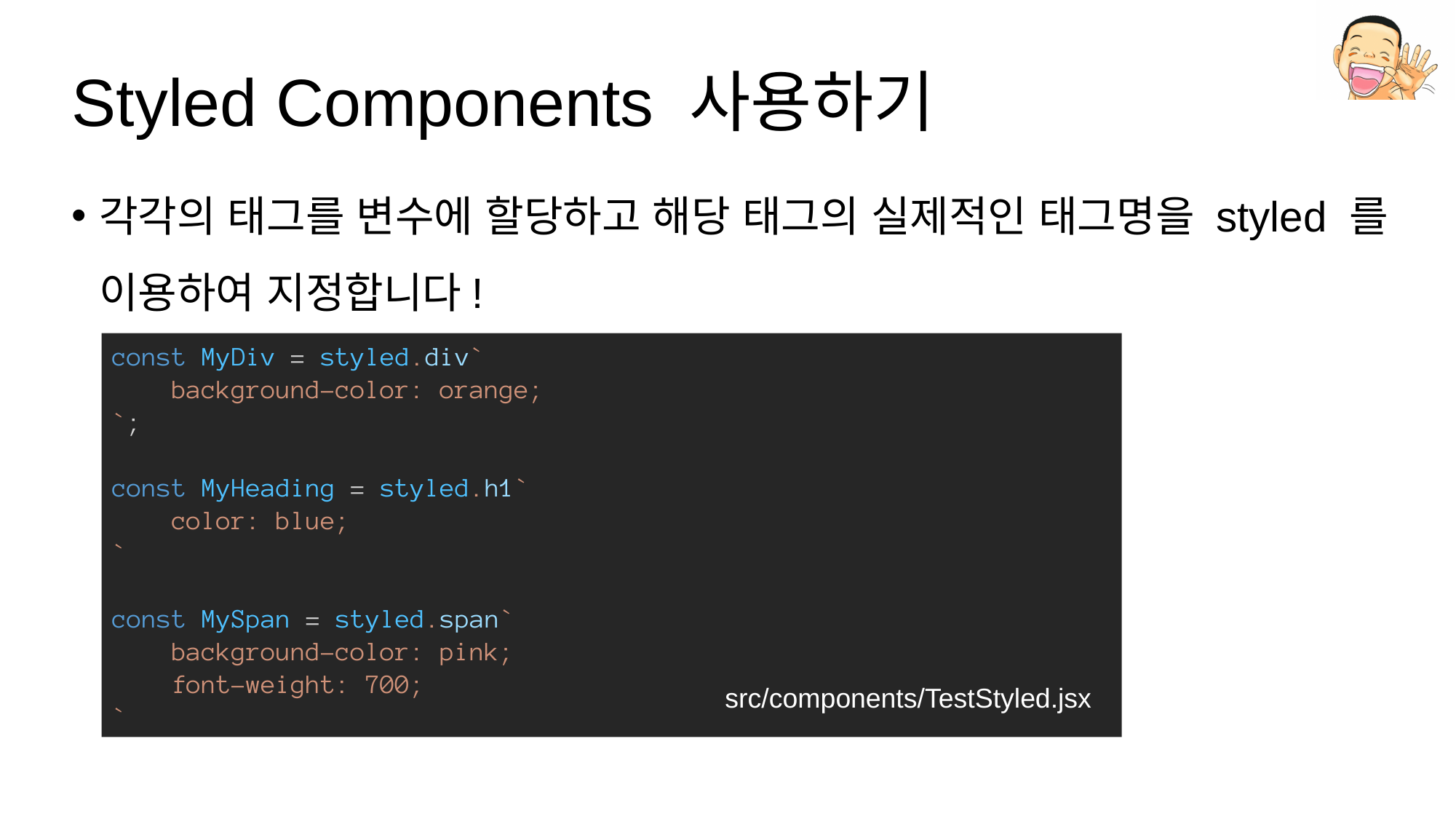

# Styled Components 사용하기
각각의 태그를 변수에 할당하고 해당 태그의 실제적인 태그명을 styled 를 이용하여 지정합니다!
const MyDiv = styled.div`
    background-color: orange;
`;
const MyHeading = styled.h1`
    color: blue;
`
const MySpan = styled.span`
    background-color: pink;
    font-weight: 700;
`
src/components/TestStyled.jsx